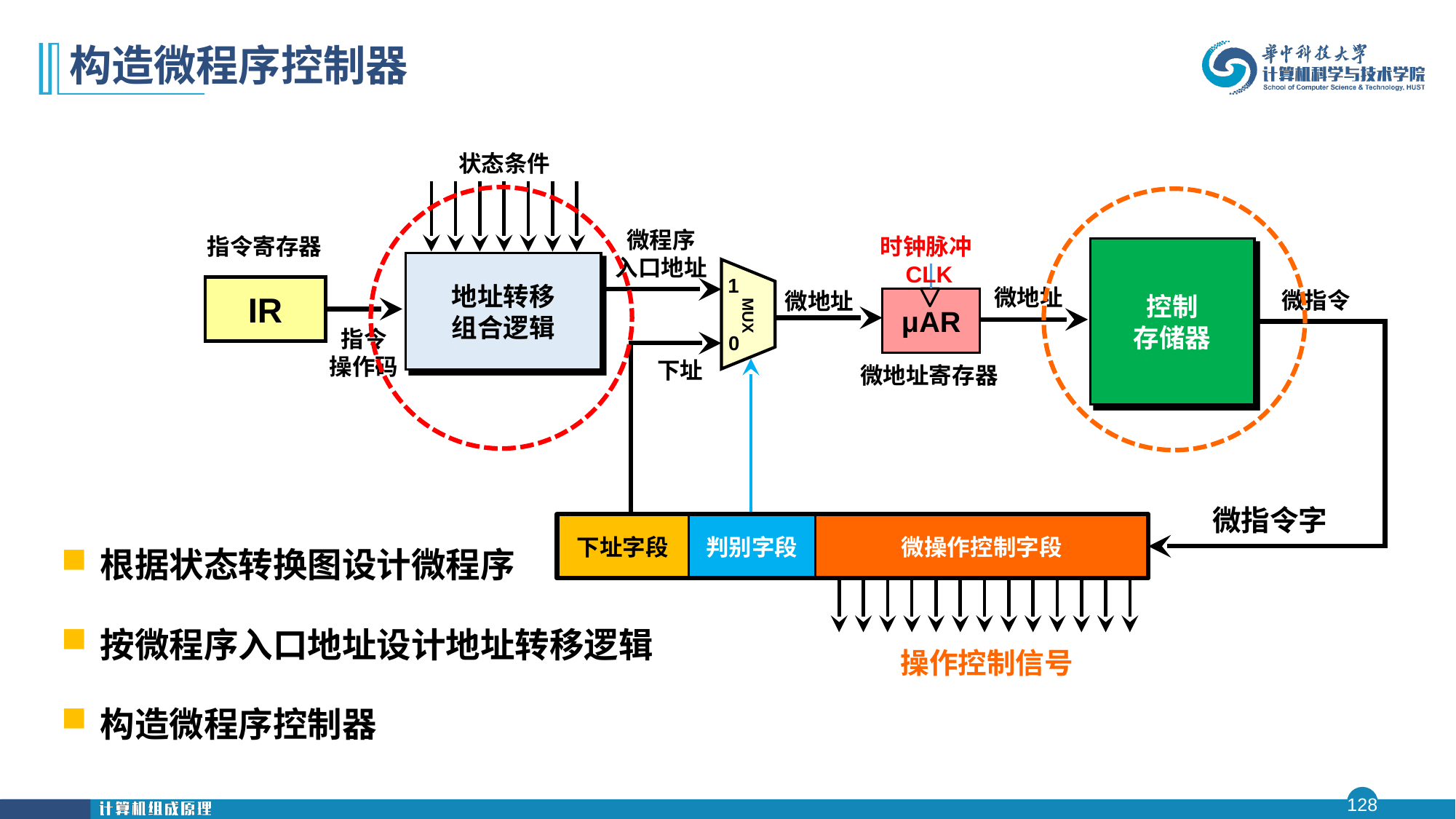

# 构造微程序控制器
状态条件
地址转移
组合逻辑

微程序
入口地址
指令寄存器
IR
时钟脉冲CLK
μAR

微地址寄存器
控制
存储器
1

MUX
0
微地址
微指令
微地址
指令
操作码
下址
微指令字

下址字段
判别字段
微操作控制字段
操作控制信号
根据状态转换图设计微程序
按微程序入口地址设计地址转移逻辑
构造微程序控制器